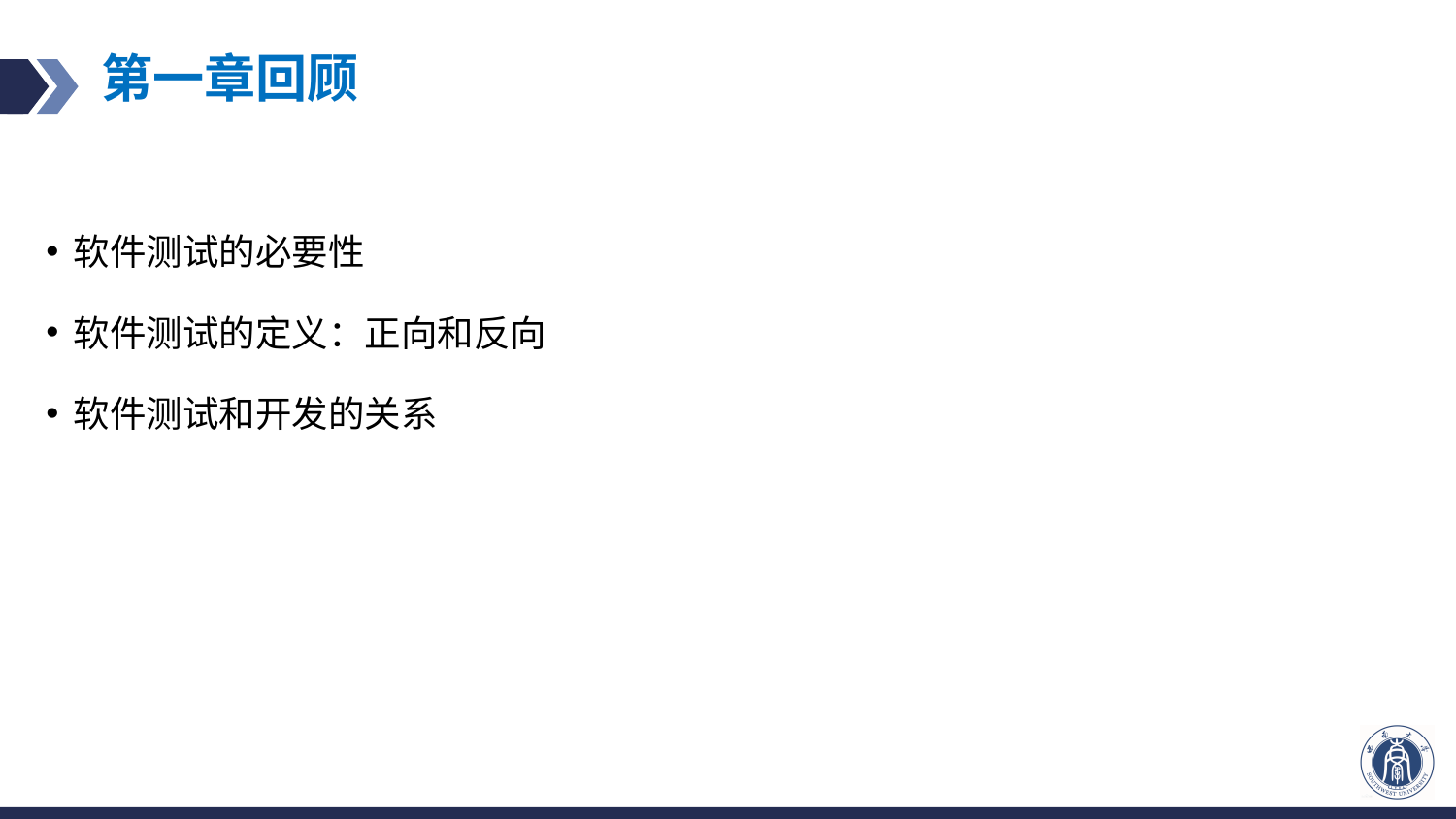

# 第一章回顾
软件测试的必要性
软件测试的定义：正向和反向
软件测试和开发的关系